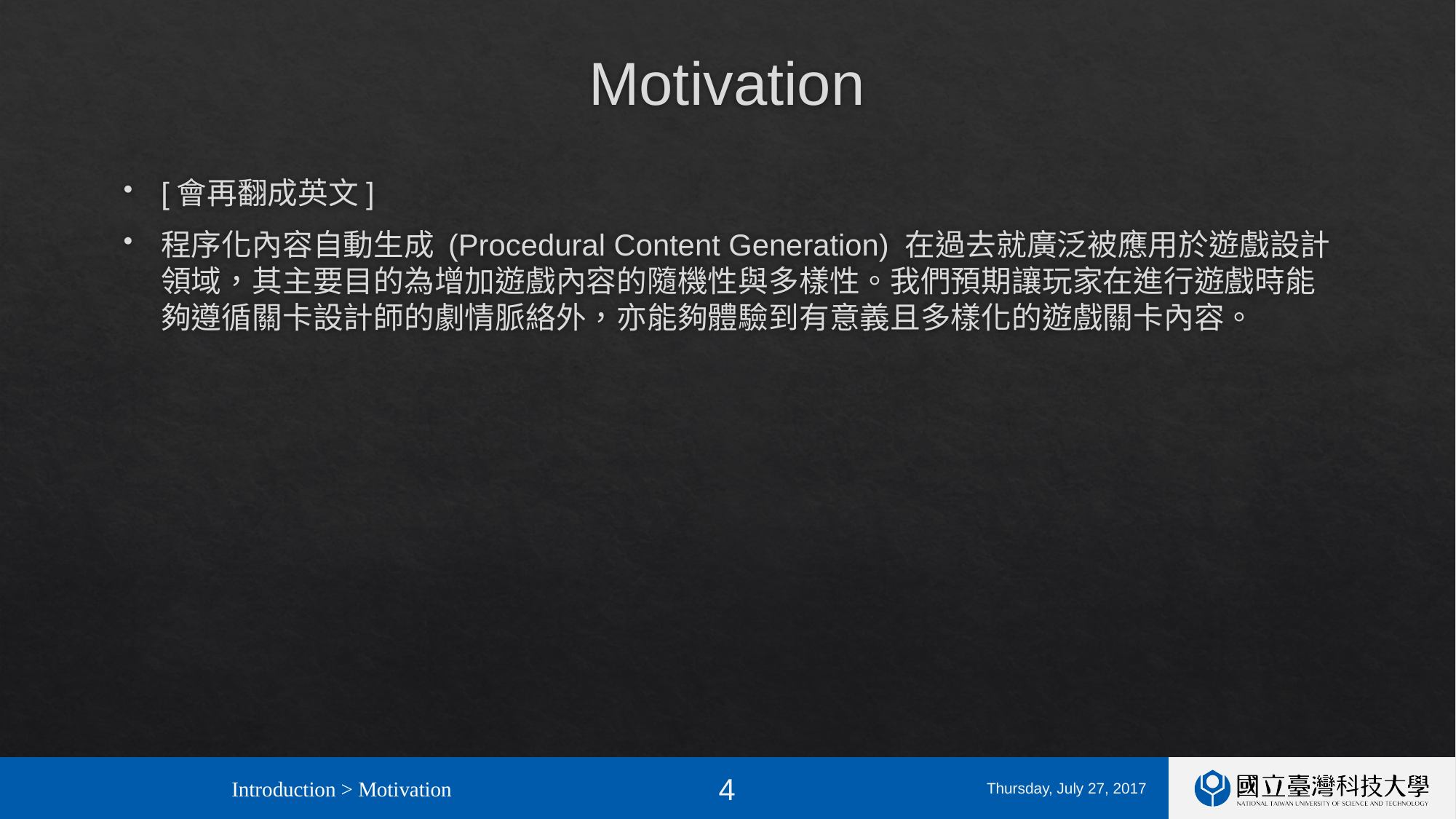

# Motivation
[會再翻成英文]
程序化內容自動生成 (Procedural Content Generation) 在過去就廣泛被應用於遊戲設計領域，其主要目的為增加遊戲內容的隨機性與多樣性。我們預期讓玩家在進行遊戲時能夠遵循關卡設計師的劇情脈絡外，亦能夠體驗到有意義且多樣化的遊戲關卡內容。

Introduction > Motivation
Thursday, July 27, 2017
4